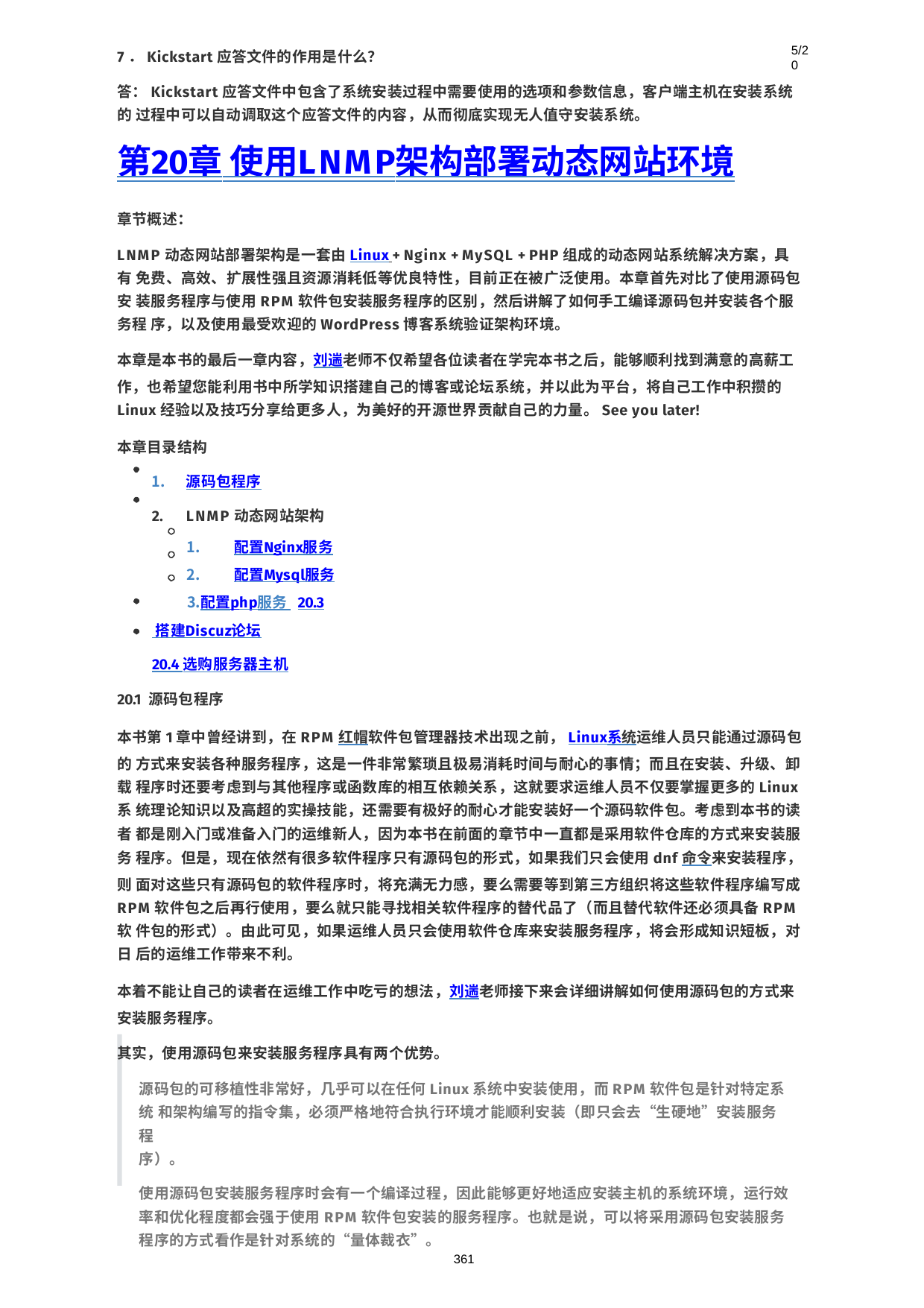

5/20
7．Kickstart应答文件的作用是什么？
答：Kickstart应答文件中包含了系统安装过程中需要使用的选项和参数信息，客户端主机在安装系统的 过程中可以自动调取这个应答文件的内容，从而彻底实现无人值守安装系统。
第20章 使用LNMP架构部署动态网站环境
章节概述：
LNMP动态网站部署架构是一套由Linux + Nginx + MySQL + PHP组成的动态网站系统解决方案，具有 免费、高效、扩展性强且资源消耗低等优良特性，目前正在被广泛使用。本章首先对比了使用源码包安 装服务程序与使用RPM软件包安装服务程序的区别，然后讲解了如何手工编译源码包并安装各个服务程 序，以及使用最受欢迎的WordPress博客系统验证架构环境。
本章是本书的最后一章内容，刘遄老师不仅希望各位读者在学完本书之后，能够顺利找到满意的高薪工 作，也希望您能利用书中所学知识搭建自己的博客或论坛系统，并以此为平台，将自己工作中积攒的 Linux经验以及技巧分享给更多人，为美好的开源世界贡献自己的力量。See you later!

本章目录结构
源码包程序
LNMP动态网站架构
配置Nginx服务
配置Mysql服务
配置php服务  20.3 搭建Discuz论坛
20.4 选购服务器主机

20.1 源码包程序
本书第1章中曾经讲到，在RPM红帽软件包管理器技术出现之前，Linux系统运维人员只能通过源码包的 方式来安装各种服务程序，这是一件非常繁琐且极易消耗时间与耐心的事情；而且在安装、升级、卸载 程序时还要考虑到与其他程序或函数库的相互依赖关系，这就要求运维人员不仅要掌握更多的Linux系 统理论知识以及高超的实操技能，还需要有极好的耐心才能安装好一个源码软件包。考虑到本书的读者 都是刚入门或准备入门的运维新人，因为本书在前面的章节中一直都是采用软件仓库的方式来安装服务 程序。但是，现在依然有很多软件程序只有源码包的形式，如果我们只会使用dnf命令来安装程序，则 面对这些只有源码包的软件程序时，将充满无力感，要么需要等到第三方组织将这些软件程序编写成 RPM软件包之后再行使用，要么就只能寻找相关软件程序的替代品了（而且替代软件还必须具备RPM软 件包的形式）。由此可见，如果运维人员只会使用软件仓库来安装服务程序，将会形成知识短板，对日 后的运维工作带来不利。
本着不能让自己的读者在运维工作中吃亏的想法，刘遄老师接下来会详细讲解如何使用源码包的方式来 安装服务程序。
其实，使用源码包来安装服务程序具有两个优势。
源码包的可移植性非常好，几乎可以在任何Linux系统中安装使用，而RPM软件包是针对特定系统 和架构编写的指令集，必须严格地符合执行环境才能顺利安装（即只会去“生硬地”安装服务程
序）。
使用源码包安装服务程序时会有一个编译过程，因此能够更好地适应安装主机的系统环境，运行效 率和优化程度都会强于使用RPM软件包安装的服务程序。也就是说，可以将采用源码包安装服务 程序的方式看作是针对系统的“量体裁衣”。

361